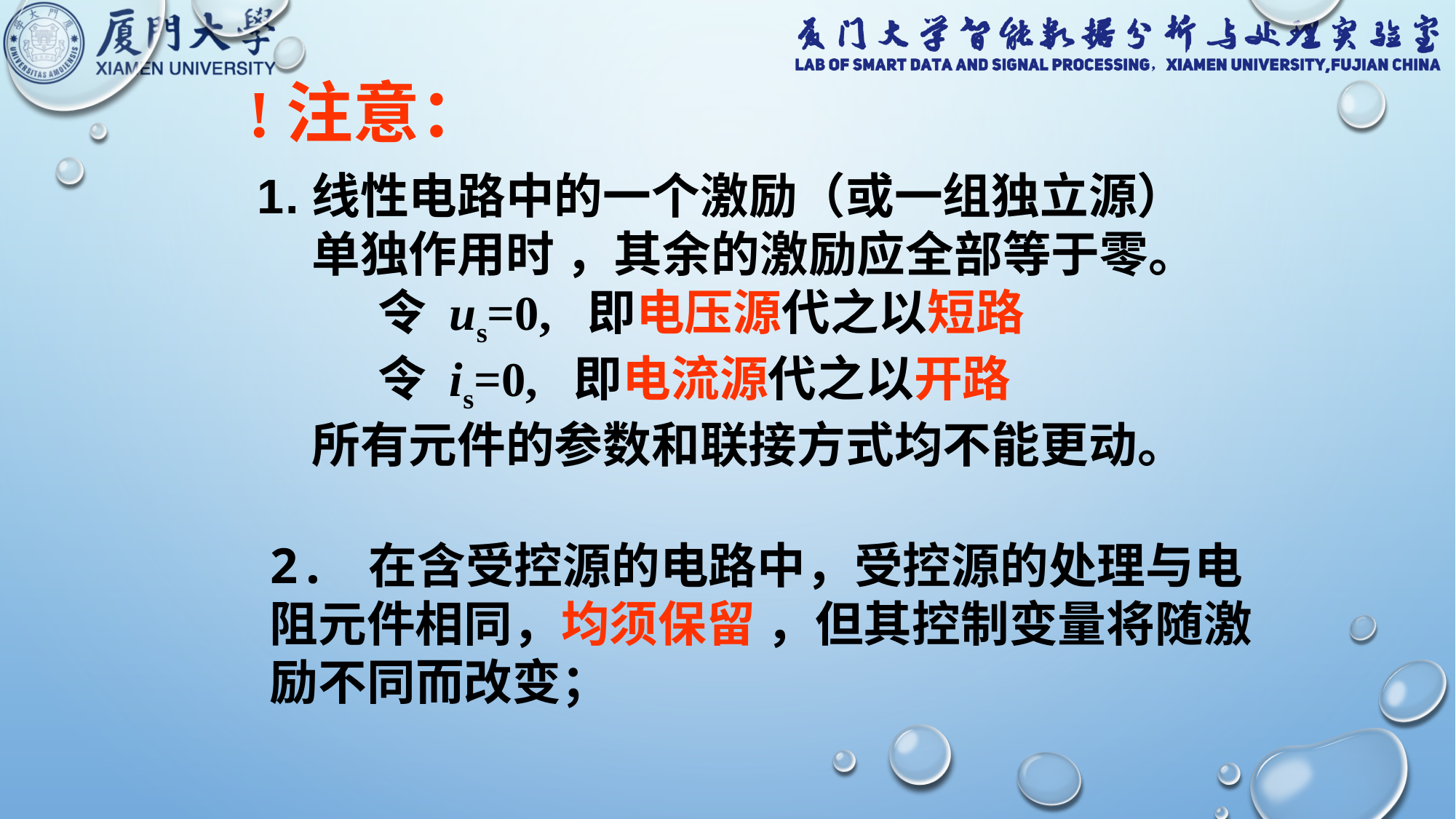

!注意：
线性电路中的一个激励（或一组独立源）单独作用时 ，其余的激励应全部等于零。
      令 us=0,  即电压源代之以短路
      令 is=0,  即电流源代之以开路
所有元件的参数和联接方式均不能更动。
2. 在含受控源的电路中，受控源的处理与电阻元件相同，均须保留 ，但其控制变量将随激励不同而改变；
80